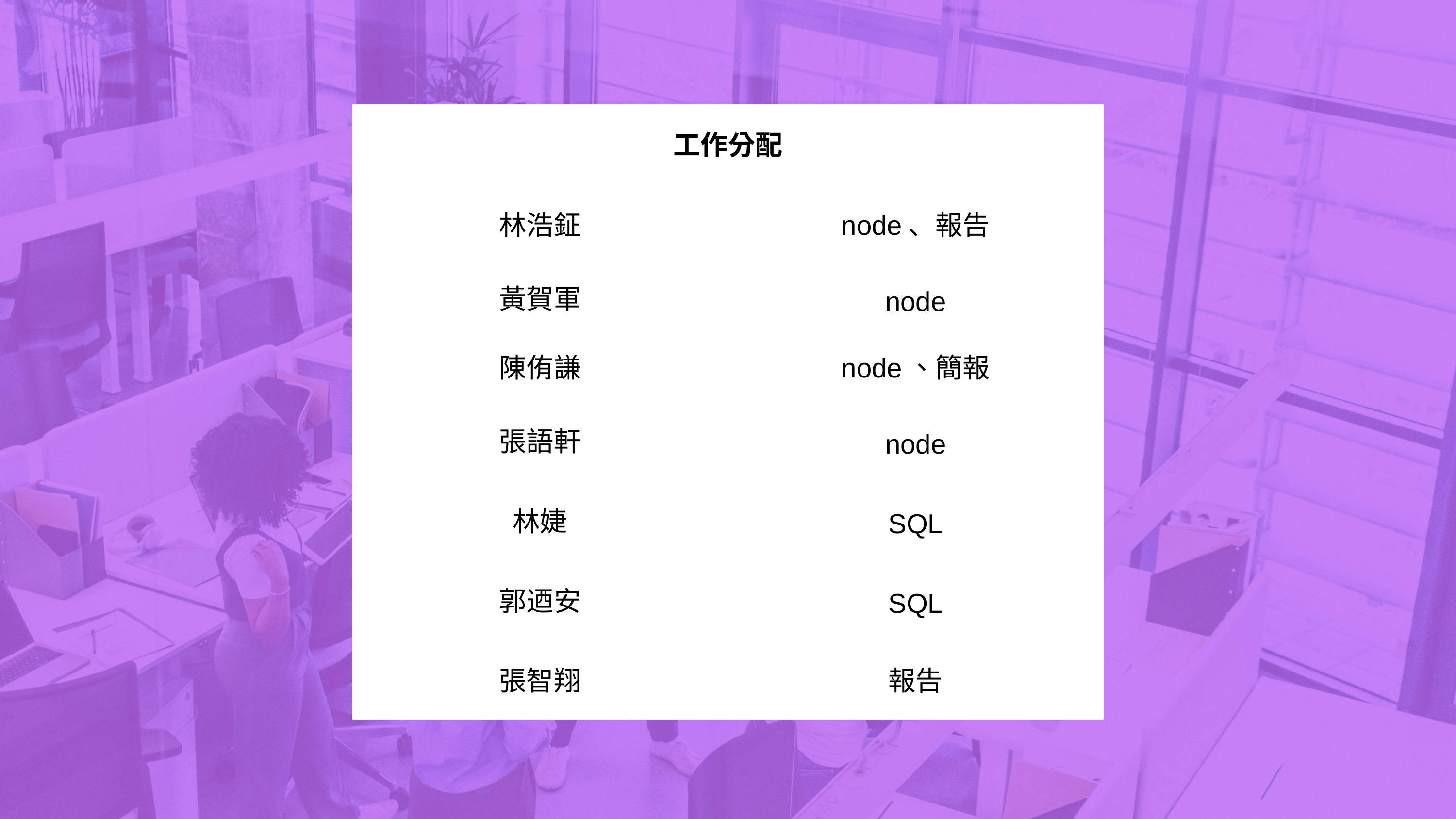

| 工作分配 | node、簡報 |
| --- | --- |
| 林浩鉦 | node、報告 |
| 黃賀軍 | node |
| 陳侑謙 | node、簡報 |
| 張語軒 | node |
| 林婕 | SQL |
| 郭迺安 | SQL |
| 張智翔 | 報告 |